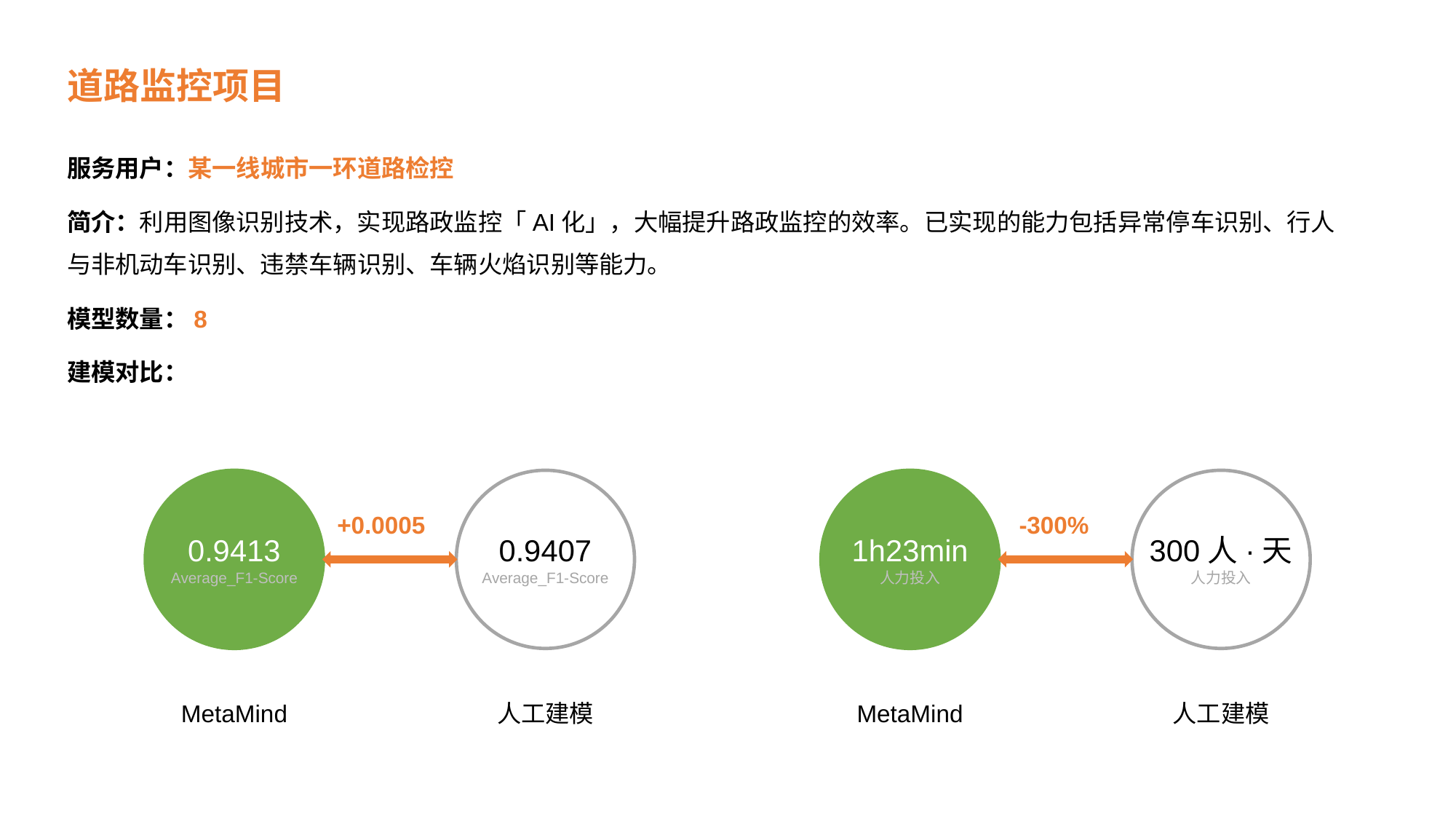

道路监控项目
服务用户：某一线城市一环道路检控
简介：利用图像识别技术，实现路政监控「AI化」，大幅提升路政监控的效率。已实现的能力包括异常停车识别、行人与非机动车识别、违禁车辆识别、车辆火焰识别等能力。
模型数量：8
建模对比：

0.9413
Average_F1-Score
0.9407
Average_F1-Score
MetaMind
人工建模

1h23min
人力投入
300人·天
人力投入
MetaMind
人工建模
+0.0005
-300%